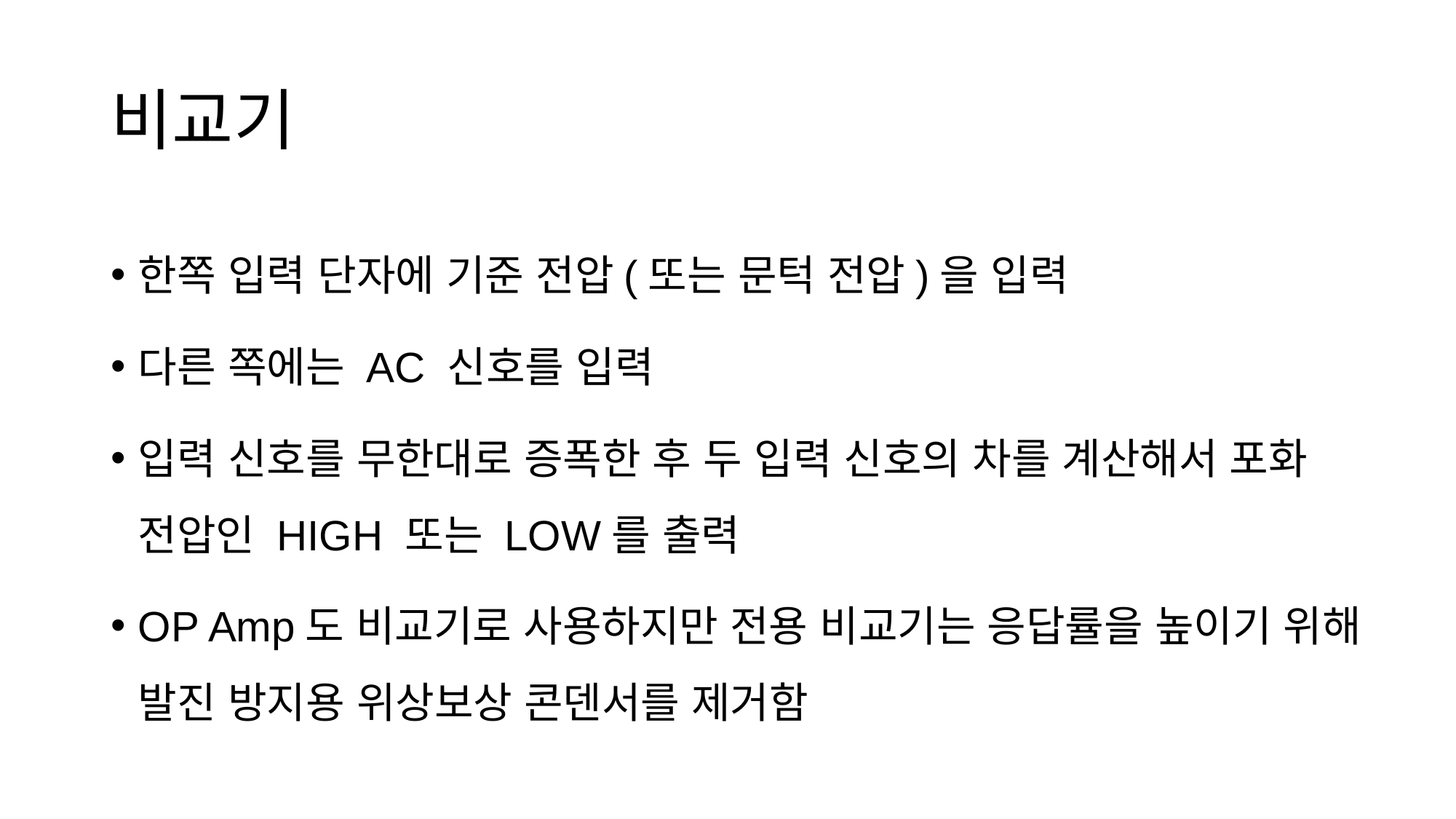

# 비교기
한쪽 입력 단자에 기준 전압(또는 문턱 전압)을 입력
다른 쪽에는 AC 신호를 입력
입력 신호를 무한대로 증폭한 후 두 입력 신호의 차를 계산해서 포화 전압인 HIGH 또는 LOW를 출력
OP Amp도 비교기로 사용하지만 전용 비교기는 응답률을 높이기 위해 발진 방지용 위상보상 콘덴서를 제거함